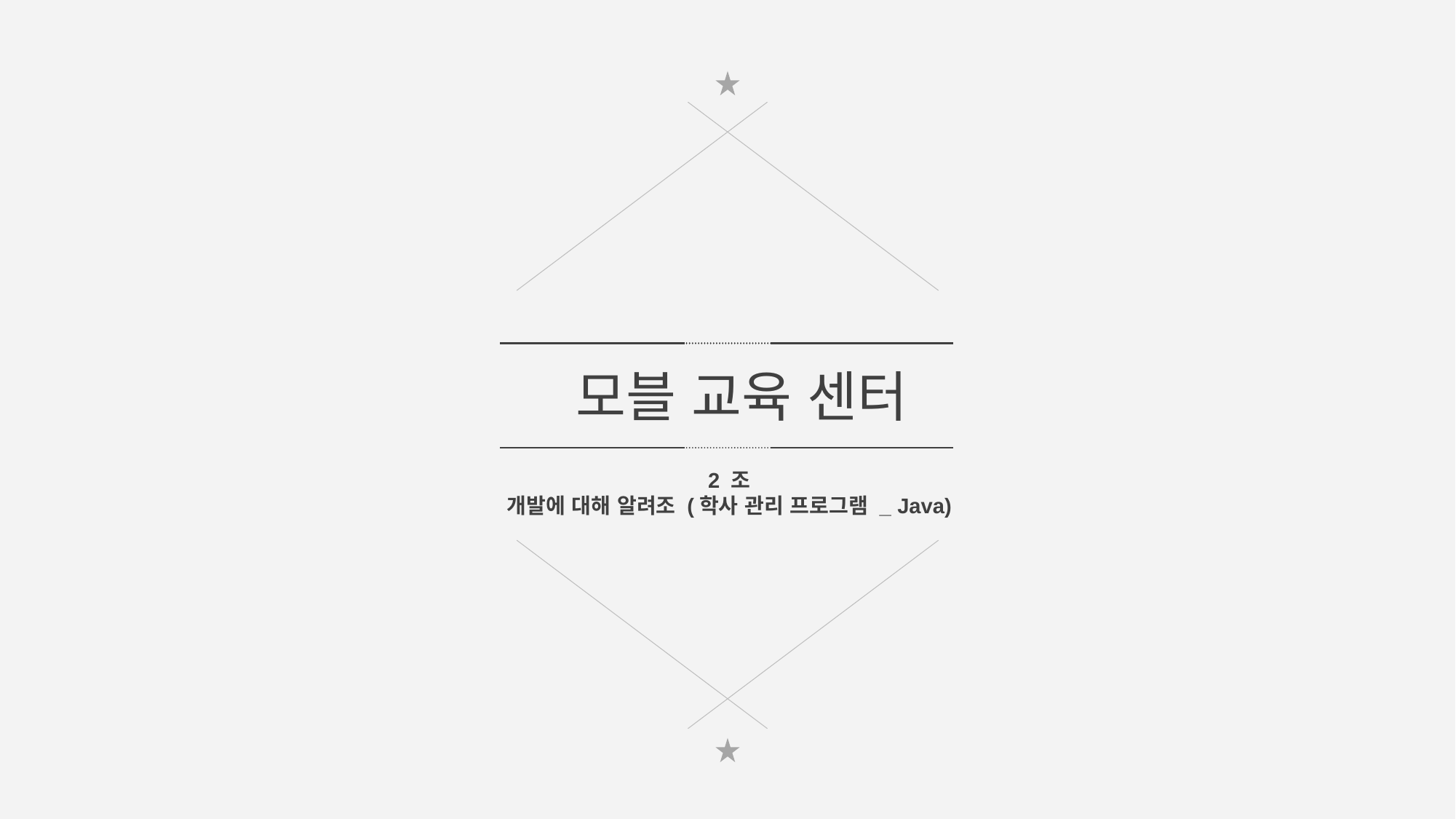

모블 교육 센터
2 조
개발에 대해 알려조 (학사 관리 프로그램 _ Java)